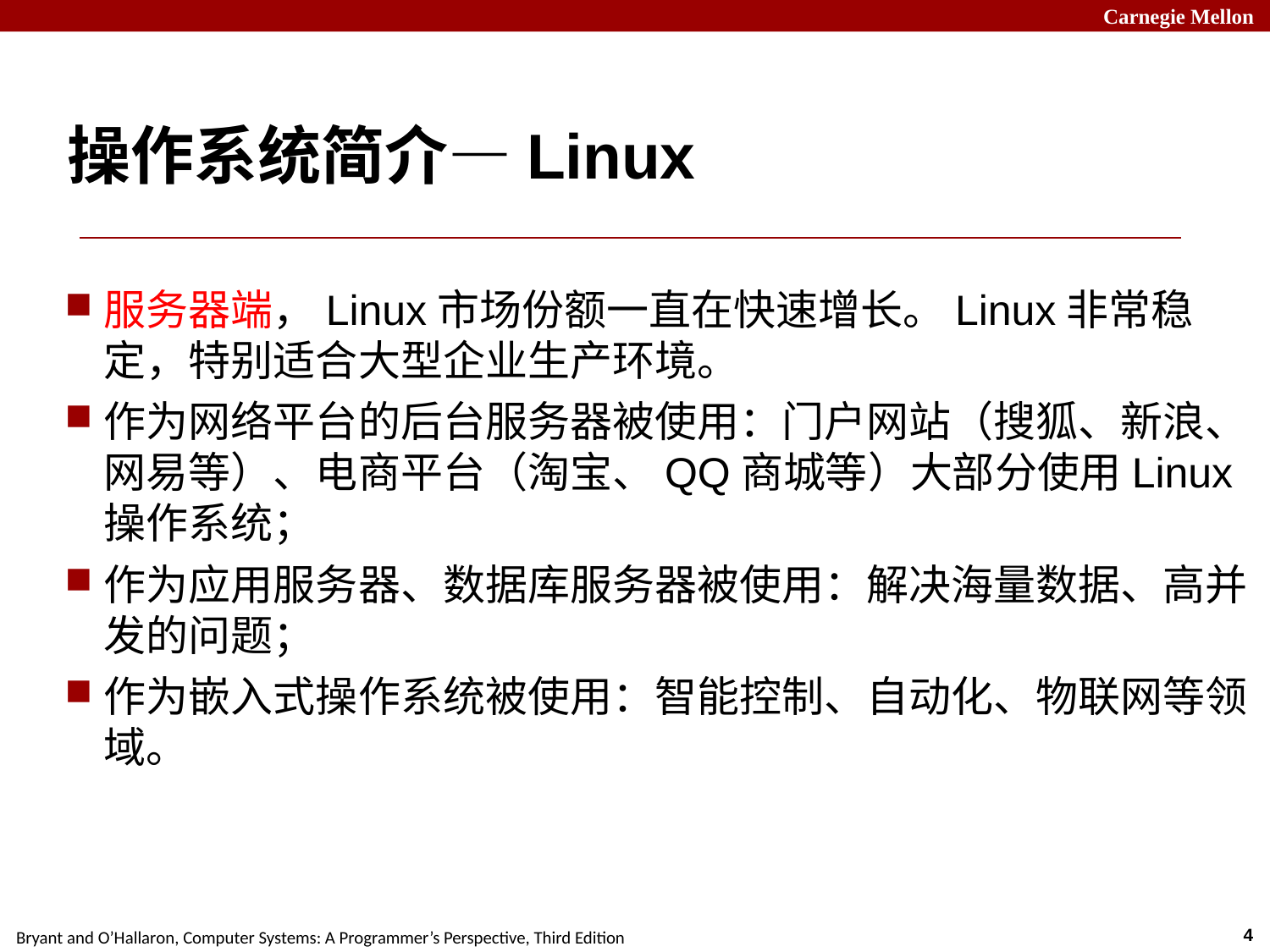

# 操作系统简介—Linux
服务器端，Linux市场份额一直在快速增长。Linux非常稳定，特别适合大型企业生产环境。
作为网络平台的后台服务器被使用：门户网站（搜狐、新浪、网易等）、电商平台（淘宝、QQ商城等）大部分使用Linux操作系统；
作为应用服务器、数据库服务器被使用：解决海量数据、高并发的问题；
作为嵌入式操作系统被使用：智能控制、自动化、物联网等领域。